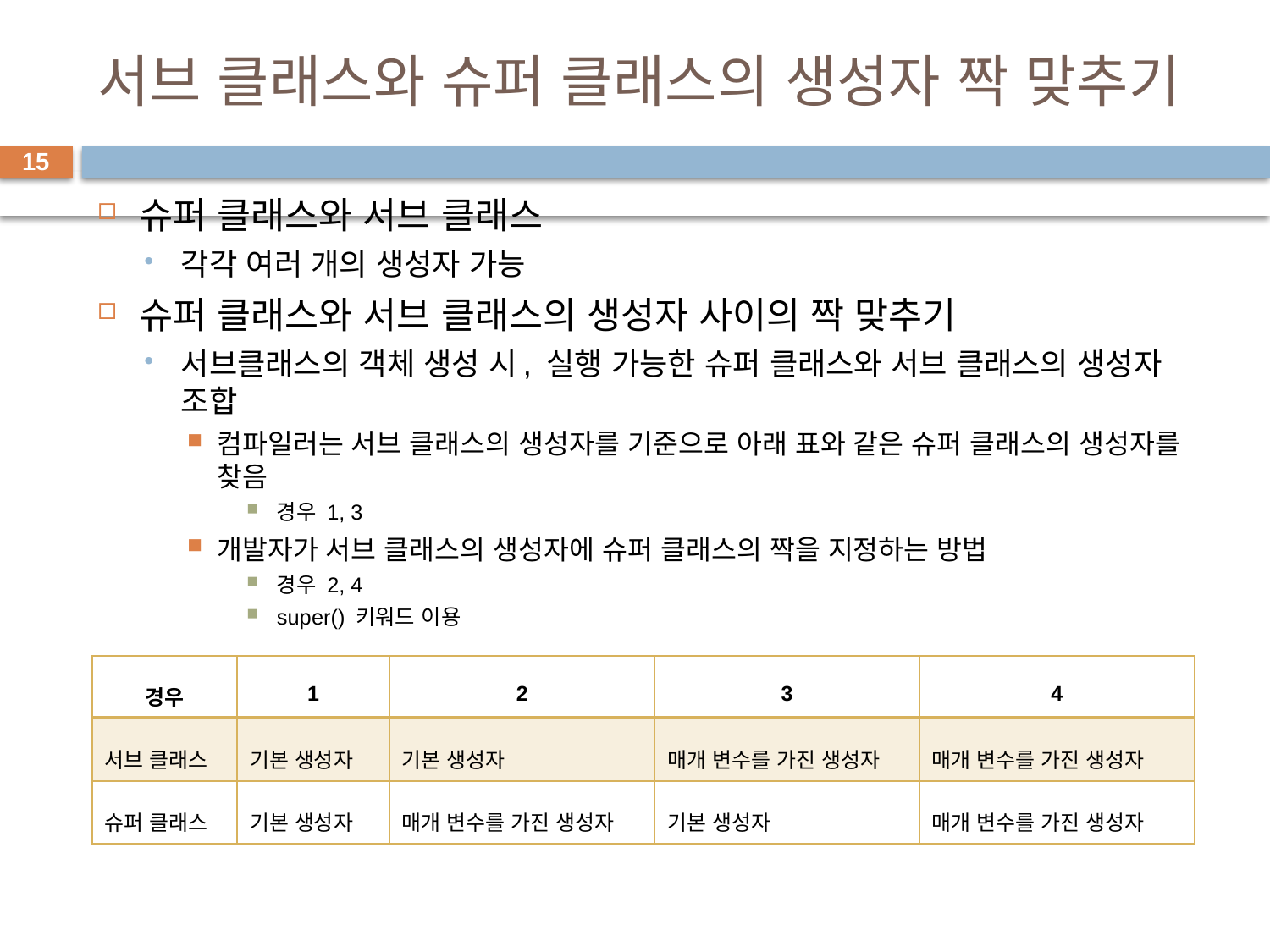

# 서브 클래스와 슈퍼 클래스의 생성자 짝 맞추기
15
슈퍼 클래스와 서브 클래스
각각 여러 개의 생성자 가능
슈퍼 클래스와 서브 클래스의 생성자 사이의 짝 맞추기
서브클래스의 객체 생성 시, 실행 가능한 슈퍼 클래스와 서브 클래스의 생성자 조합
컴파일러는 서브 클래스의 생성자를 기준으로 아래 표와 같은 슈퍼 클래스의 생성자를 찾음
경우 1, 3
개발자가 서브 클래스의 생성자에 슈퍼 클래스의 짝을 지정하는 방법
경우 2, 4
super() 키워드 이용
| 경우 | 1 | 2 | 3 | 4 |
| --- | --- | --- | --- | --- |
| 서브 클래스 | 기본 생성자 | 기본 생성자 | 매개 변수를 가진 생성자 | 매개 변수를 가진 생성자 |
| 슈퍼 클래스 | 기본 생성자 | 매개 변수를 가진 생성자 | 기본 생성자 | 매개 변수를 가진 생성자 |